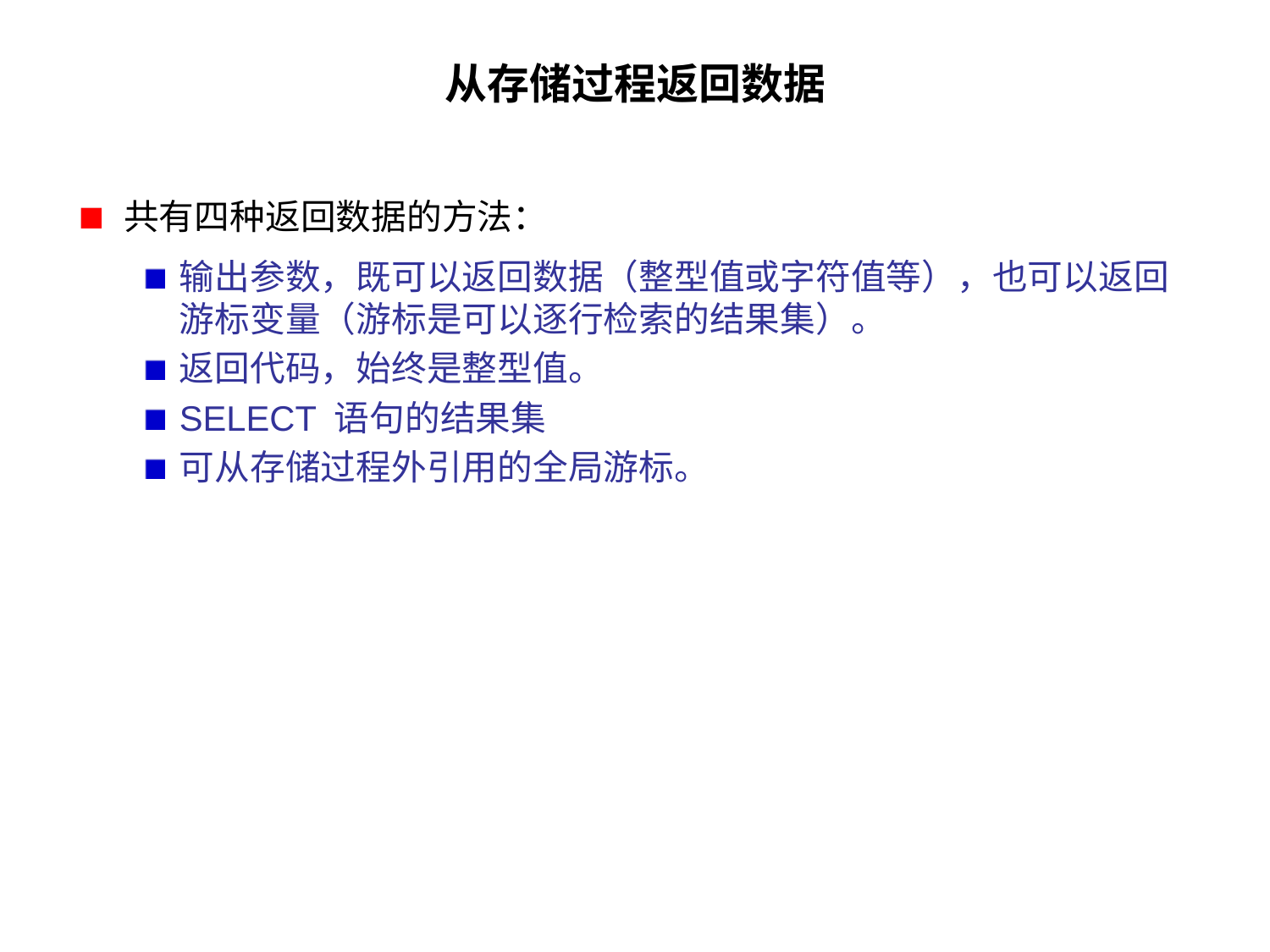

# 从存储过程返回数据
共有四种返回数据的方法：
输出参数，既可以返回数据（整型值或字符值等），也可以返回游标变量（游标是可以逐行检索的结果集）。
返回代码，始终是整型值。
SELECT 语句的结果集
可从存储过程外引用的全局游标。